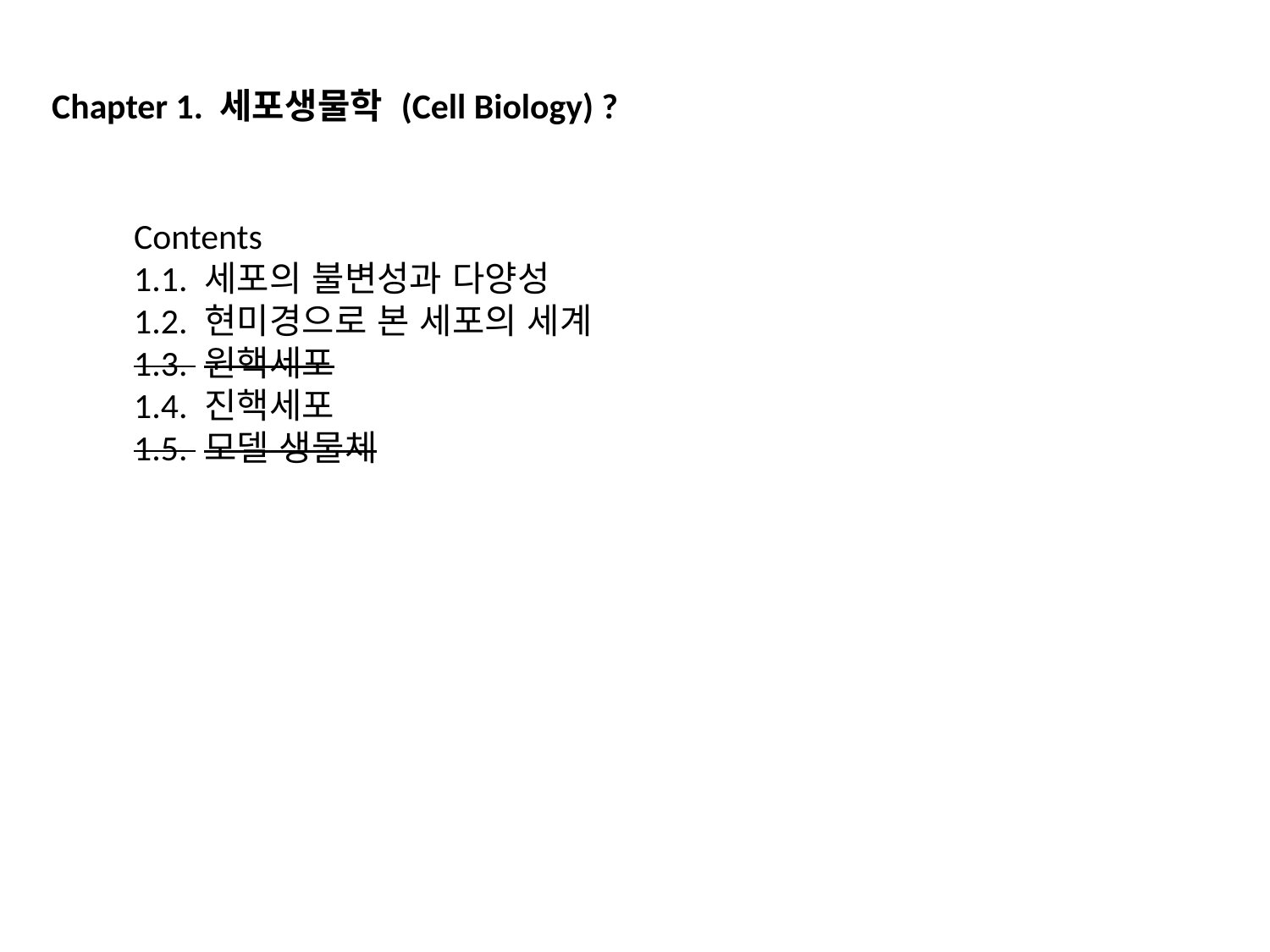

Chapter 1. 세포생물학 (Cell Biology) ?
Contents
1.1. 세포의 불변성과 다양성
1.2. 현미경으로 본 세포의 세계
1.3. 원핵세포
1.4. 진핵세포
1.5. 모델 생물체